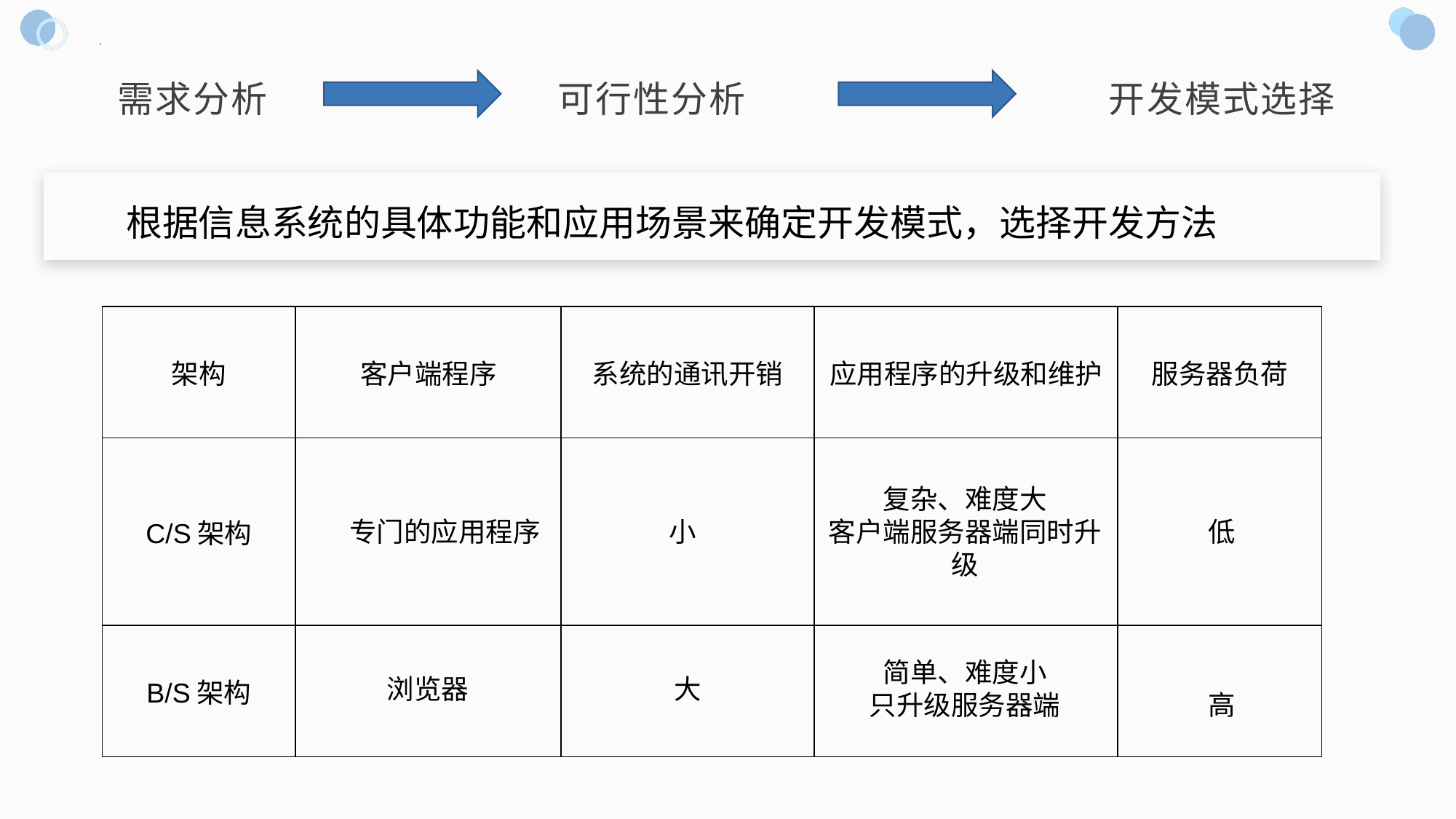

需求分析

可行性分析

开发模式选择

根据信息系统的具体功能和应用场景来确定开发模式，选择开发方法
| 架构 | 客户端程序 | 系统的通讯开销 | 应用程序的升级和维护 | 服务器负荷 |
| --- | --- | --- | --- | --- |
| C/S架构 |  |  |  |  |
| B/S架构 |  |  |  |  |
复杂、难度大
客户端服务器端同时升级
专门的应用程序
小
低
简单、难度小
只升级服务器端
浏览器
大
高